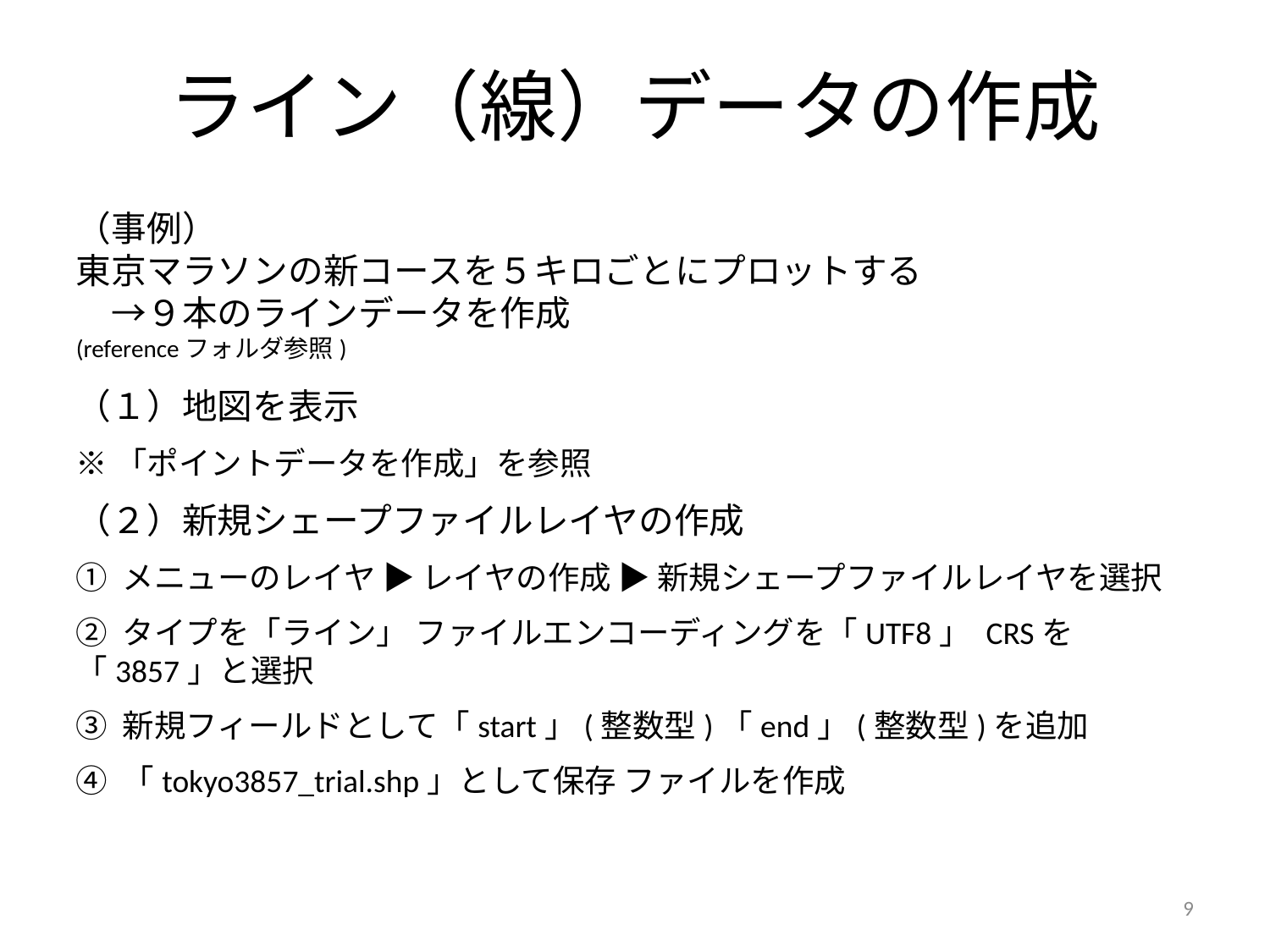

# ライン（線）データの作成
（事例）
東京マラソンの新コースを５キロごとにプロットする
　→９本のラインデータを作成
(referenceフォルダ参照)

（１）地図を表示

※「ポイントデータを作成」を参照

（２）新規シェープファイルレイヤの作成

① メニューのレイヤ ▶︎ レイヤの作成 ▶︎ 新規シェープファイルレイヤを選択

② タイプを「ライン」 ファイルエンコーディングを「UTF8」 CRSを「3857」と選択

③ 新規フィールドとして「start」(整数型)「end」(整数型)を追加

④ 「tokyo3857_trial.shp」として保存 ファイルを作成
9